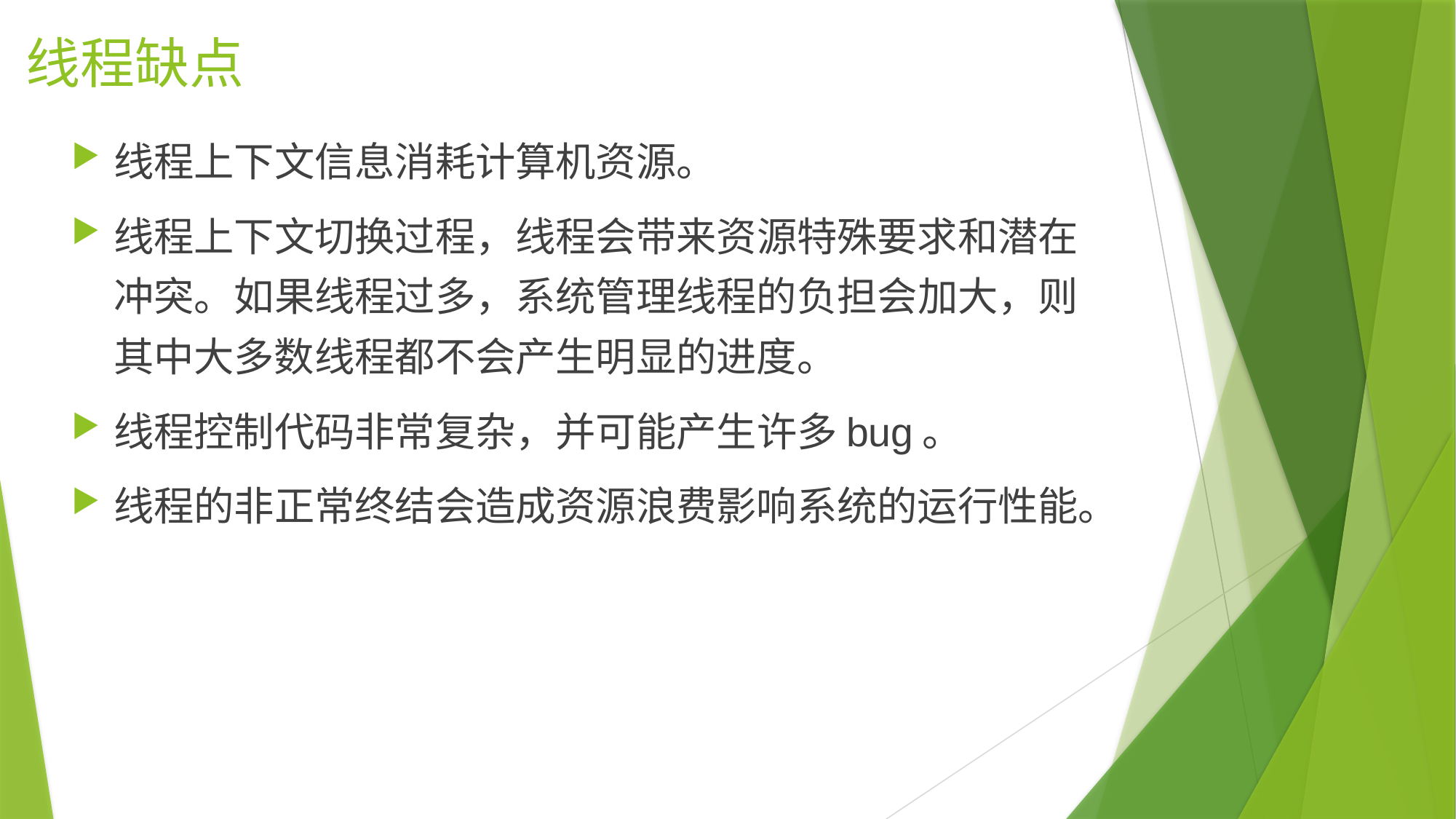

# 线程缺点
线程上下文信息消耗计算机资源。
线程上下文切换过程，线程会带来资源特殊要求和潜在冲突。如果线程过多，系统管理线程的负担会加大，则其中大多数线程都不会产生明显的进度。
线程控制代码非常复杂，并可能产生许多bug。
线程的非正常终结会造成资源浪费影响系统的运行性能。